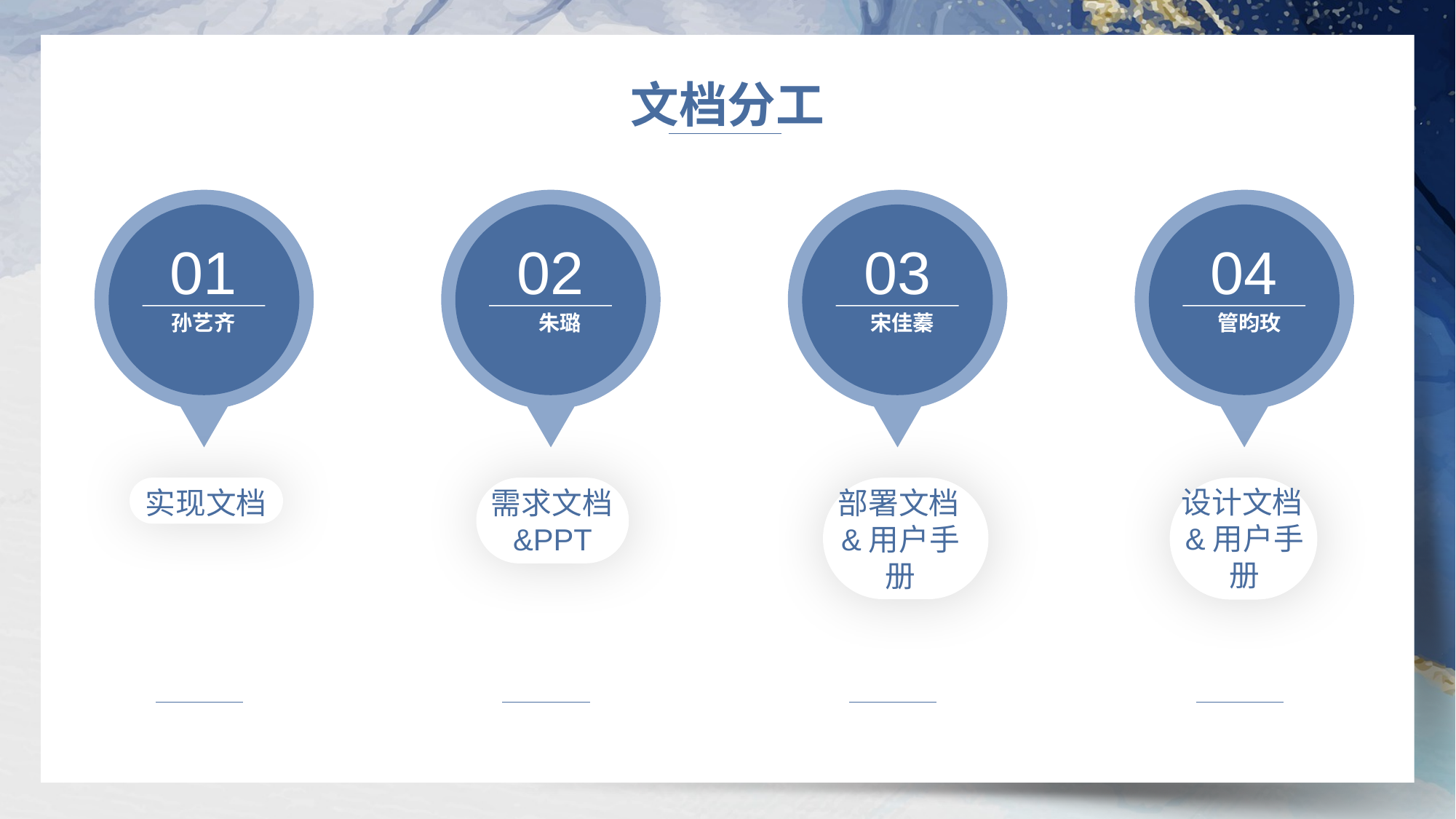

文档分工

01
   孙艺齐

实现文档

02
          朱璐

需求文档&PPT

03
       宋佳蓁

部署文档&用户手册

04
       管昀玫

设计文档&用户手册